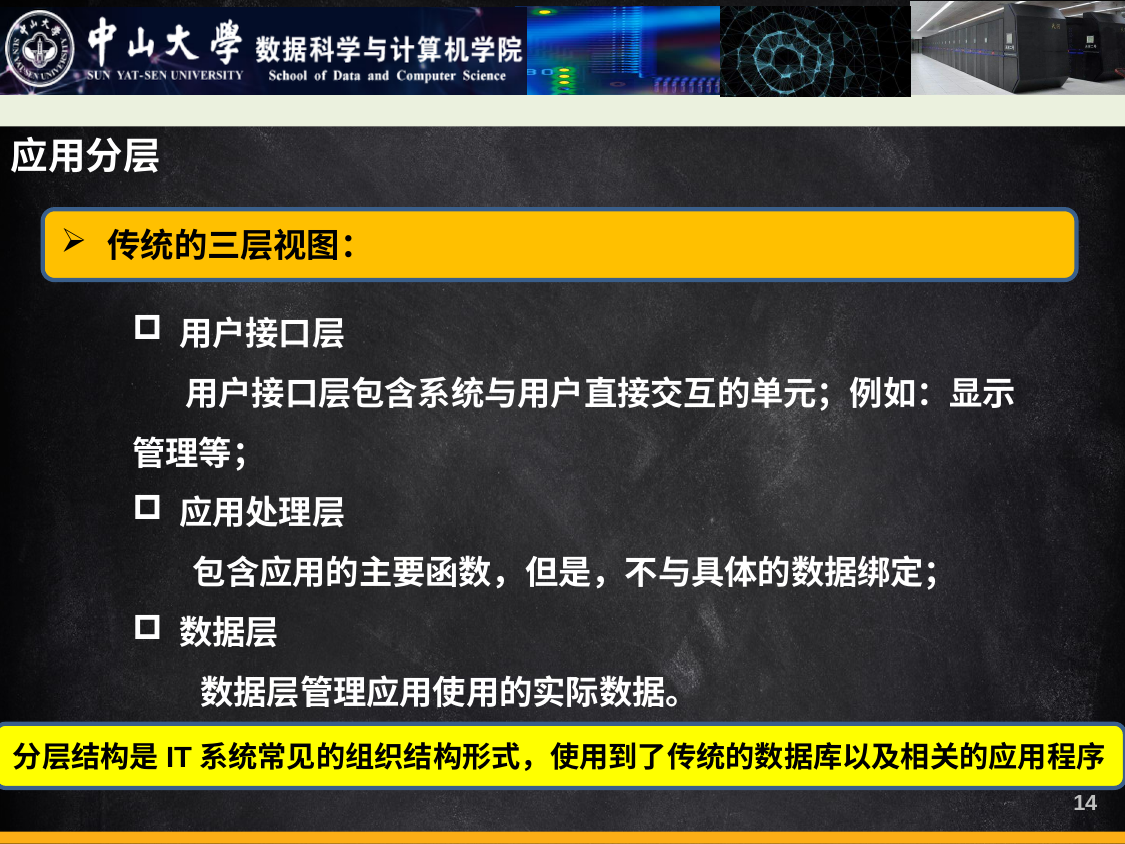

应用分层
传统的三层视图：
用户接口层
      用户接口层包含系统与用户直接交互的单元；例如：显示管理等；
应用处理层
       包含应用的主要函数，但是，不与具体的数据绑定；
数据层
        数据层管理应用使用的实际数据。
分层结构是IT系统常见的组织结构形式，使用到了传统的数据库以及相关的应用程序